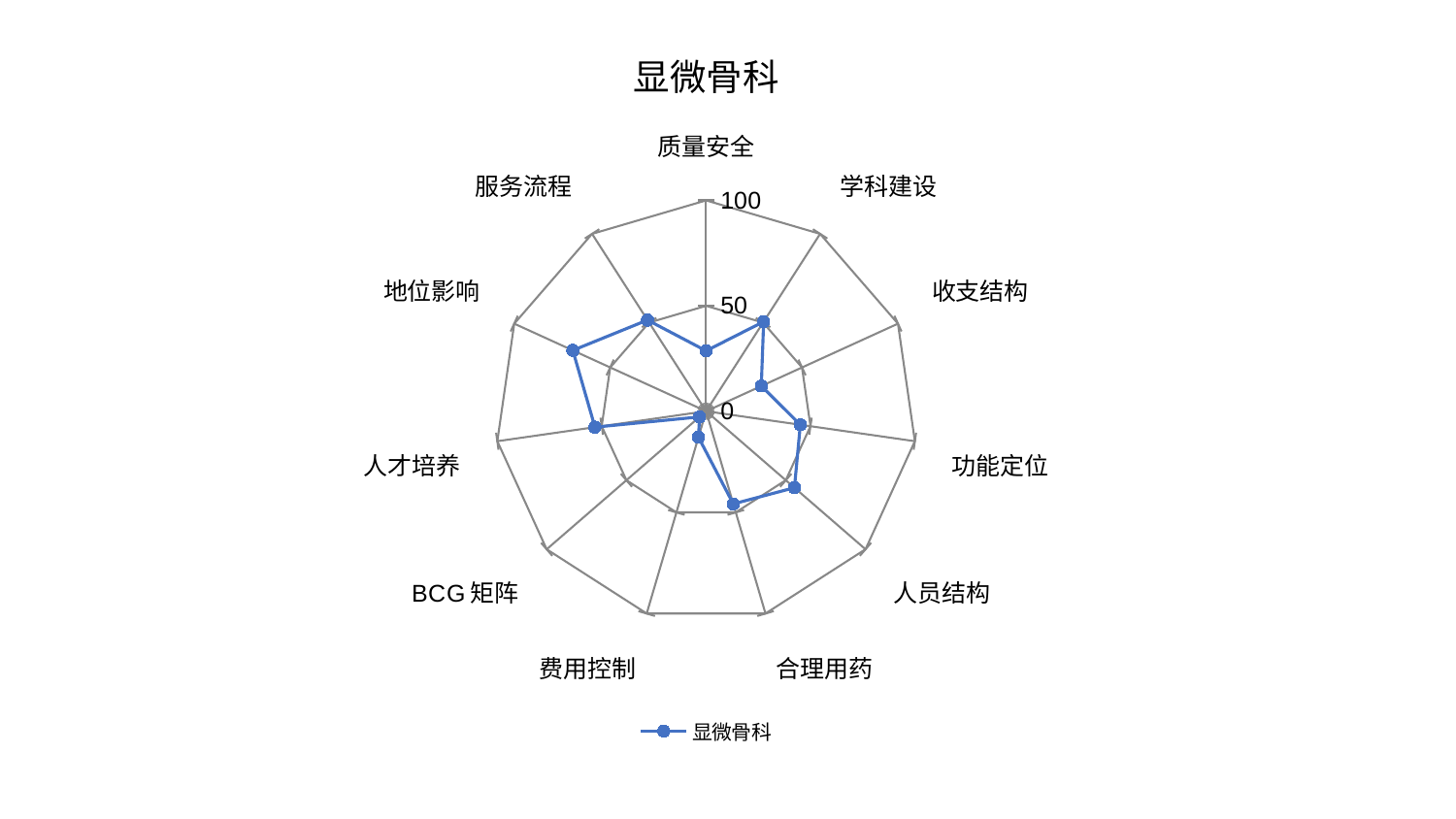

### Chart: 显微骨科

| Category | 显微骨科 |
|---|---|
| 质量安全 | 28.647897679663714 |
| 学科建设 | 50.50692599911658 |
| 收支结构 | 28.784808484791593 |
| 功能定位 | 45.15136290978349 |
| 人员结构 | 55.42880950543406 |
| 合理用药 | 45.807485237038726 |
| 费用控制 | 12.867649879522773 |
| BCG矩阵 | 4.134461656455562 |
| 人才培养 | 53.252604979994516 |
| 地位影响 | 69.47061884236743 |
| 服务流程 | 51.399615284820044 |
173